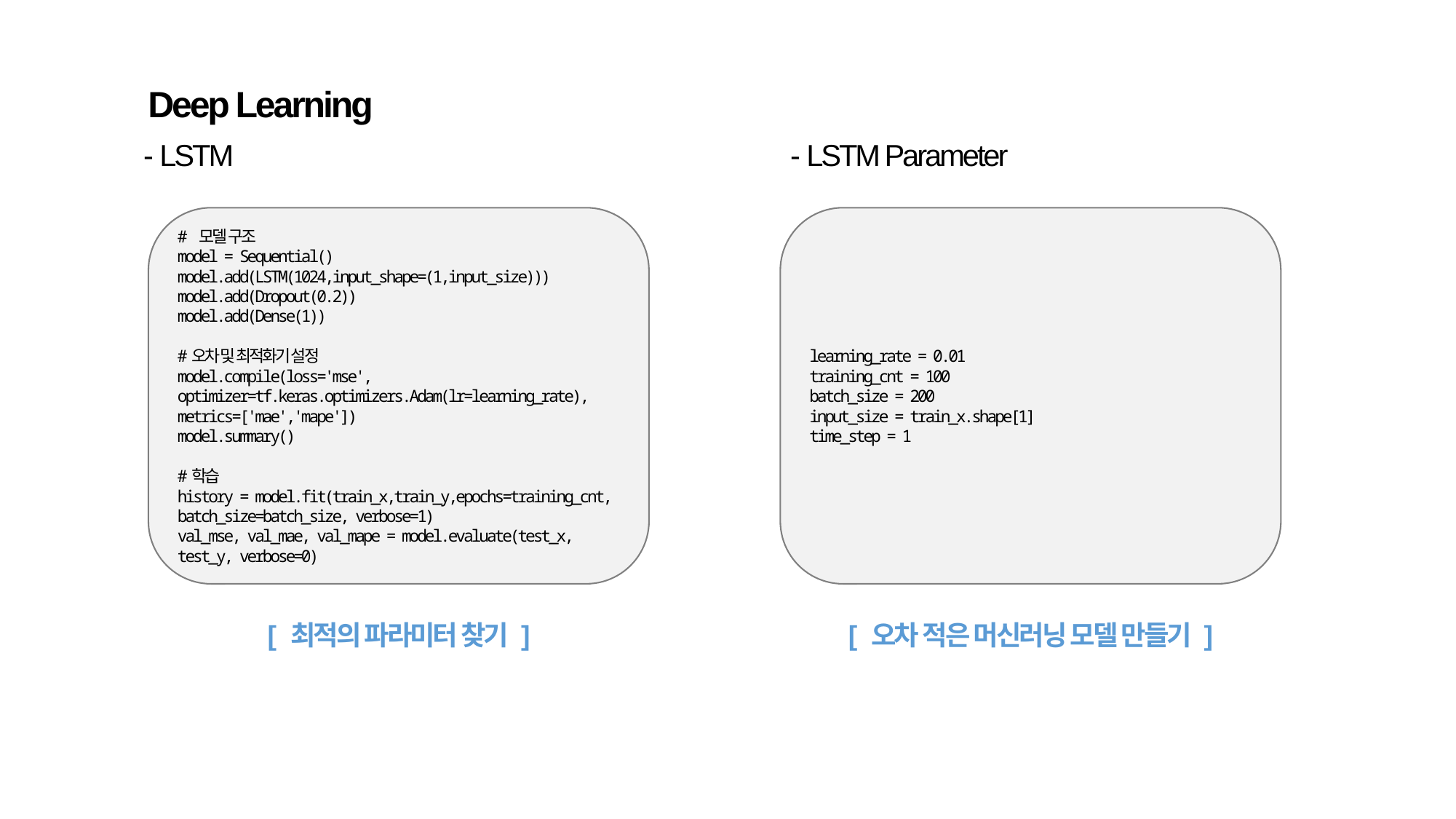

Deep Learning
- LSTM
- LSTM Parameter
# 모델 구조
model = Sequential()
model.add(LSTM(1024,input_shape=(1,input_size)))
model.add(Dropout(0.2))
model.add(Dense(1))
#오차 및 최적화기 설정
model.compile(loss='mse', optimizer=tf.keras.optimizers.Adam(lr=learning_rate), metrics=['mae','mape'])
model.summary()
#학습
history = model.fit(train_x,train_y,epochs=training_cnt, batch_size=batch_size, verbose=1)
val_mse, val_mae, val_mape = model.evaluate(test_x, test_y, verbose=0)
learning_rate = 0.01
training_cnt = 100
batch_size = 200
input_size = train_x.shape[1]
time_step = 1
[ 최적의 파라미터 찾기 ]
[ 오차 적은 머신러닝 모델 만들기 ]